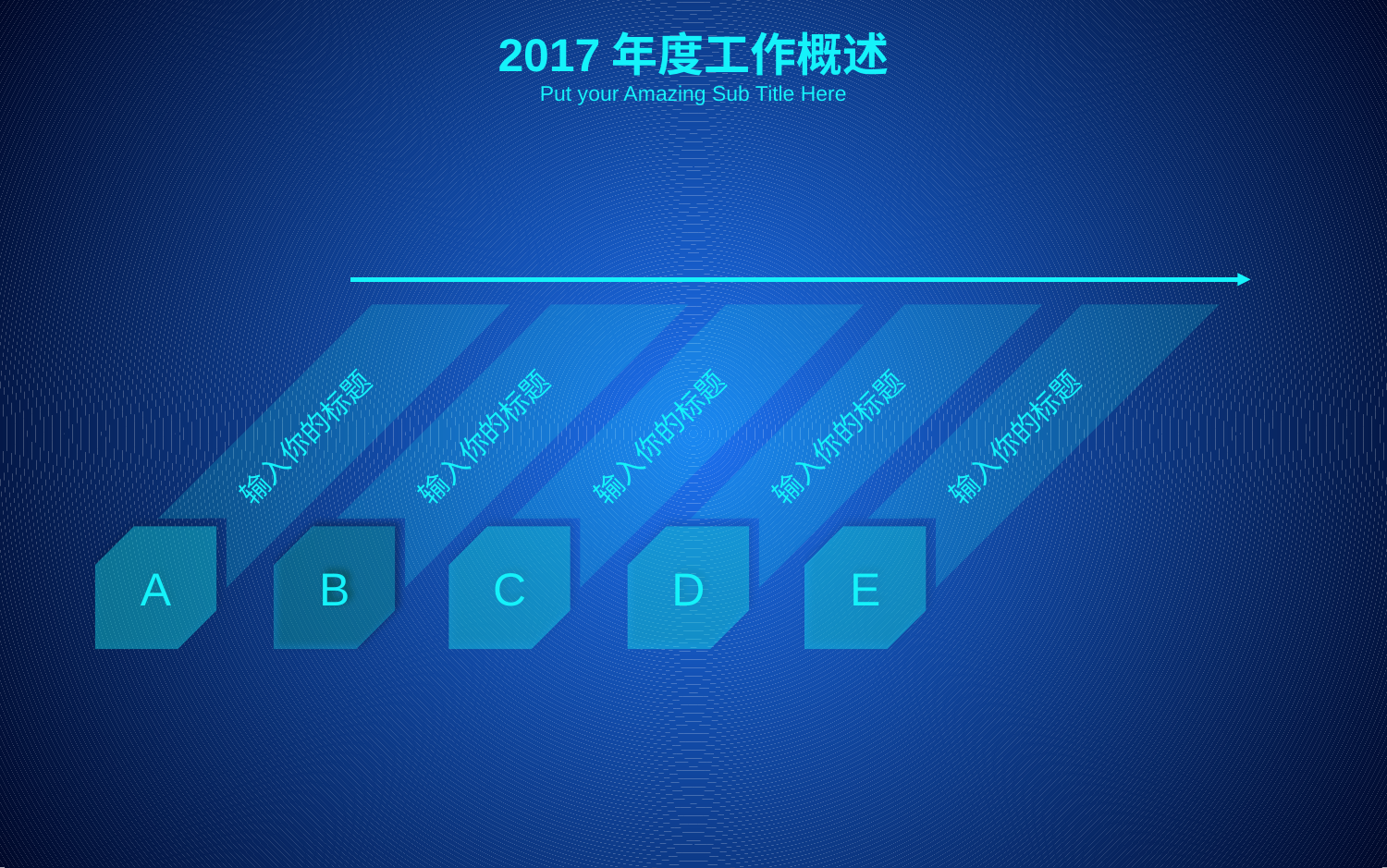

2017年度工作概述
Put your Amazing Sub Title Here

输入你的标题
A

输入你的标题
B

输入你的标题
C

输入你的标题
D

输入你的标题
E